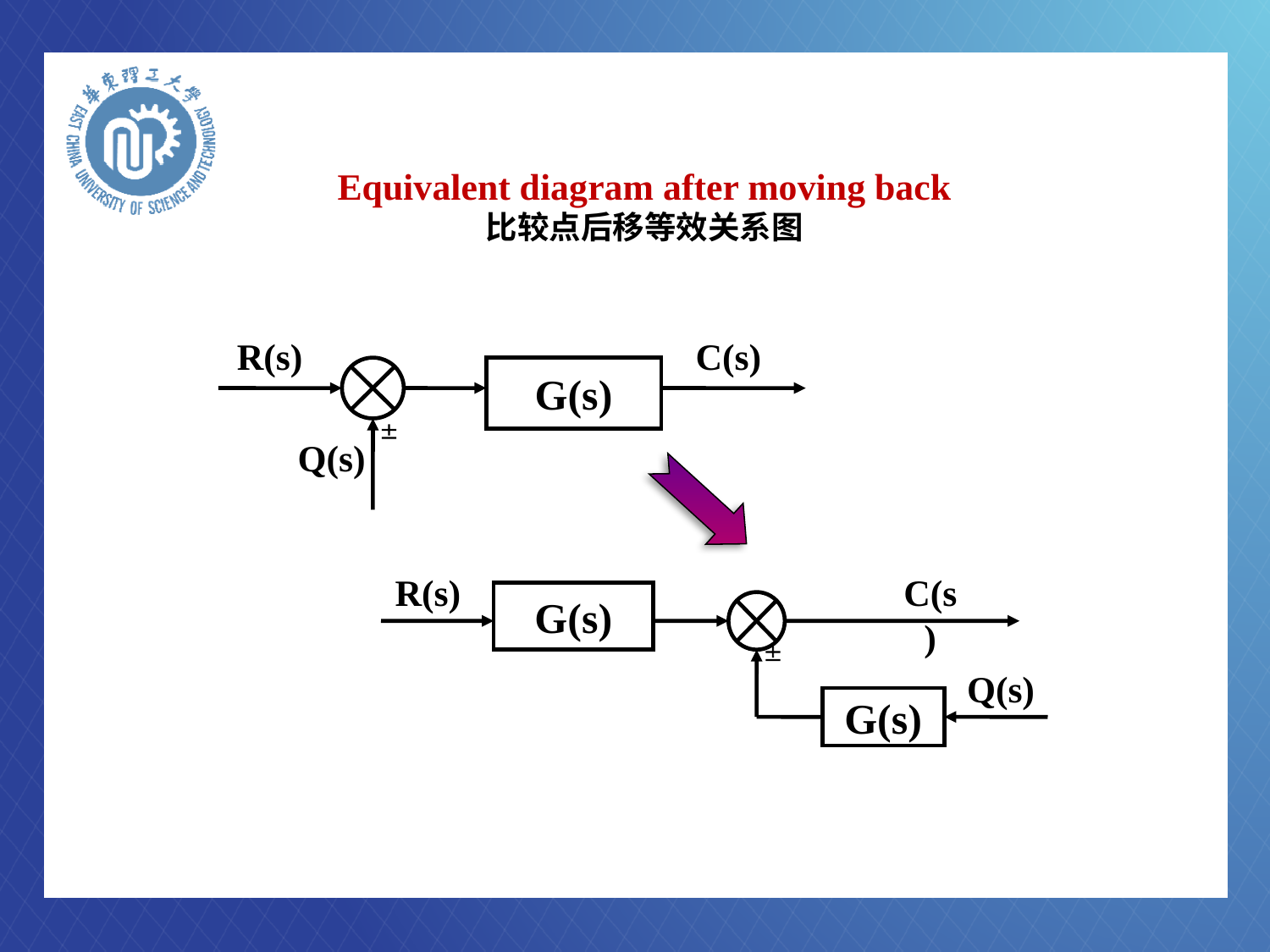

# Equivalent diagram after moving back 比较点后移等效关系图
R(s)
C(s)

G(s)

±

Q(s)

R(s)
C(s)
G(s)

±

Q(s)
G(s)

72